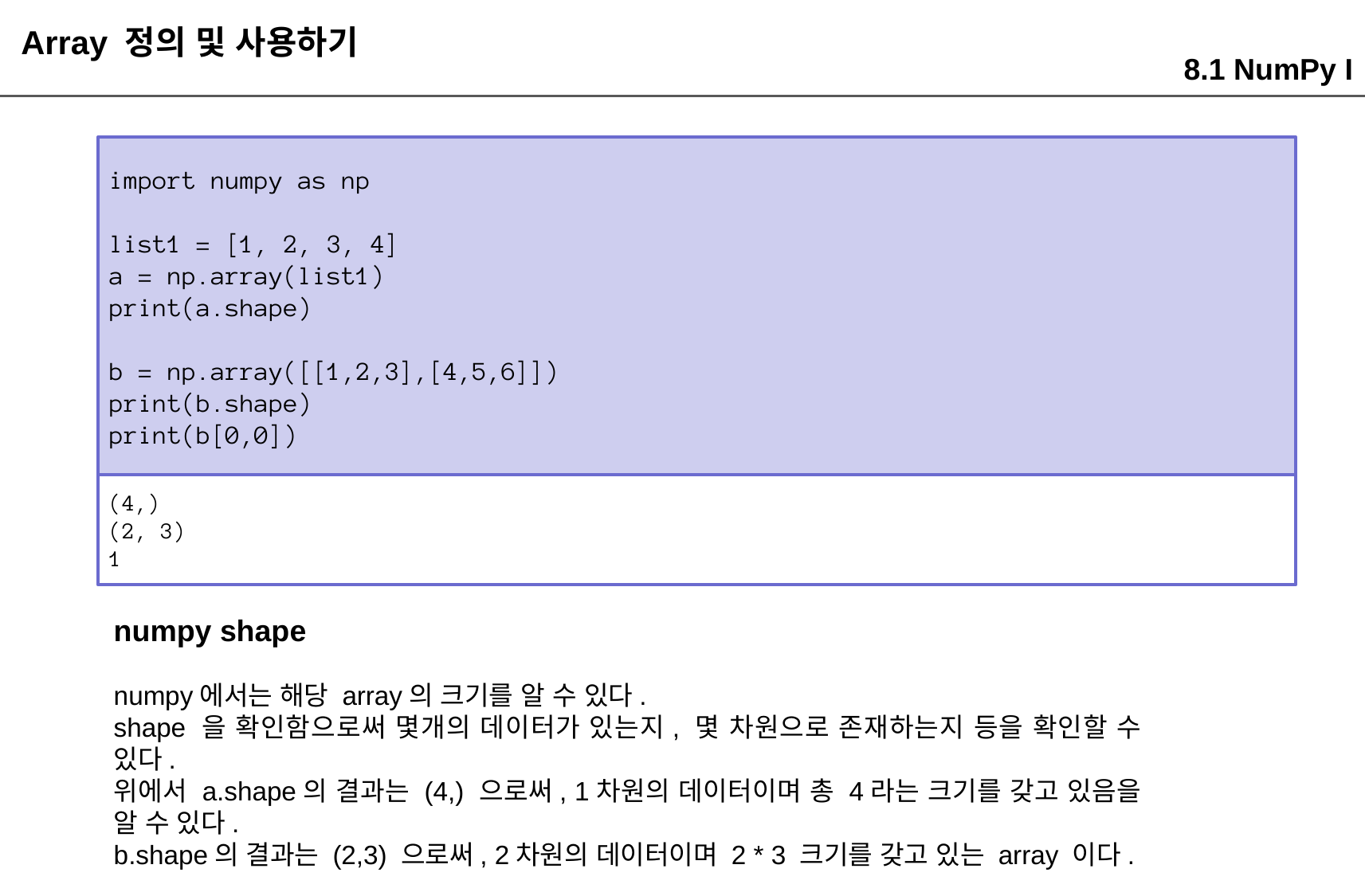

Array 정의 및 사용하기
8.1 NumPy I
import numpy as np

list1 = [1, 2, 3, 4]
a = np.array(list1)
print(a.shape)

b = np.array([[1,2,3],[4,5,6]])
print(b.shape)
print(b[0,0])
(4,)
(2, 3)
1
numpy shape

numpy에서는 해당 array의 크기를 알 수 있다.
shape 을 확인함으로써 몇개의 데이터가 있는지, 몇 차원으로 존재하는지 등을 확인할 수 있다.
위에서 a.shape의 결과는 (4,) 으로써, 1차원의 데이터이며 총 4라는 크기를 갖고 있음을 알 수 있다.
b.shape의 결과는 (2,3) 으로써, 2차원의 데이터이며 2 * 3 크기를 갖고 있는 array 이다.